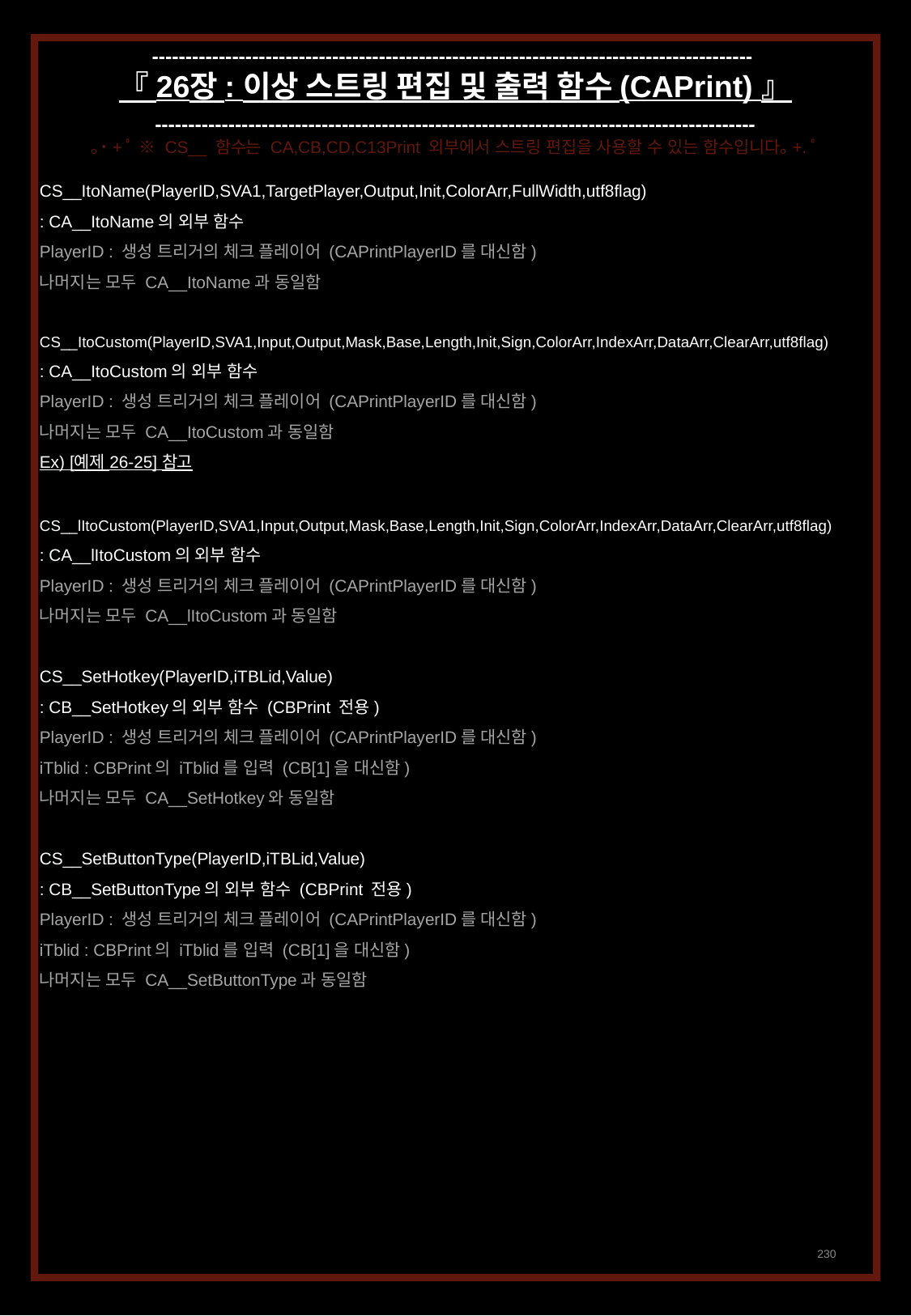

------------------------------------------------------------------------------------------
『 26장 : 이상 스트링 편집 및 출력 함수 (CAPrint) 』
------------------------------------------------------------------------------------------

｡˙+ﾟ ※ CS__ 함수는 CA,CB,CD,C13Print 외부에서 스트링 편집을 사용할 수 있는 함수입니다｡+.ﾟ
CS__ItoName(PlayerID,SVA1,TargetPlayer,Output,Init,ColorArr,FullWidth,utf8flag)
: CA__ItoName의 외부 함수
PlayerID : 생성 트리거의 체크 플레이어 (CAPrintPlayerID를 대신함)
나머지는 모두 CA__ItoName과 동일함

CS__ItoCustom(PlayerID,SVA1,Input,Output,Mask,Base,Length,Init,Sign,ColorArr,IndexArr,DataArr,ClearArr,utf8flag)
: CA__ItoCustom의 외부 함수
PlayerID : 생성 트리거의 체크 플레이어 (CAPrintPlayerID를 대신함)
나머지는 모두 CA__ItoCustom과 동일함
Ex) [예제 26-25] 참고

CS__lItoCustom(PlayerID,SVA1,Input,Output,Mask,Base,Length,Init,Sign,ColorArr,IndexArr,DataArr,ClearArr,utf8flag)
: CA__lItoCustom의 외부 함수
PlayerID : 생성 트리거의 체크 플레이어 (CAPrintPlayerID를 대신함)
나머지는 모두 CA__lItoCustom과 동일함

CS__SetHotkey(PlayerID,iTBLid,Value)
: CB__SetHotkey의 외부 함수 (CBPrint 전용)
PlayerID : 생성 트리거의 체크 플레이어 (CAPrintPlayerID를 대신함)
iTblid : CBPrint의 iTblid를 입력 (CB[1]을 대신함)
나머지는 모두 CA__SetHotkey와 동일함

CS__SetButtonType(PlayerID,iTBLid,Value)
: CB__SetButtonType의 외부 함수 (CBPrint 전용)
PlayerID : 생성 트리거의 체크 플레이어 (CAPrintPlayerID를 대신함)
iTblid : CBPrint의 iTblid를 입력 (CB[1]을 대신함)
나머지는 모두 CA__SetButtonType과 동일함
230